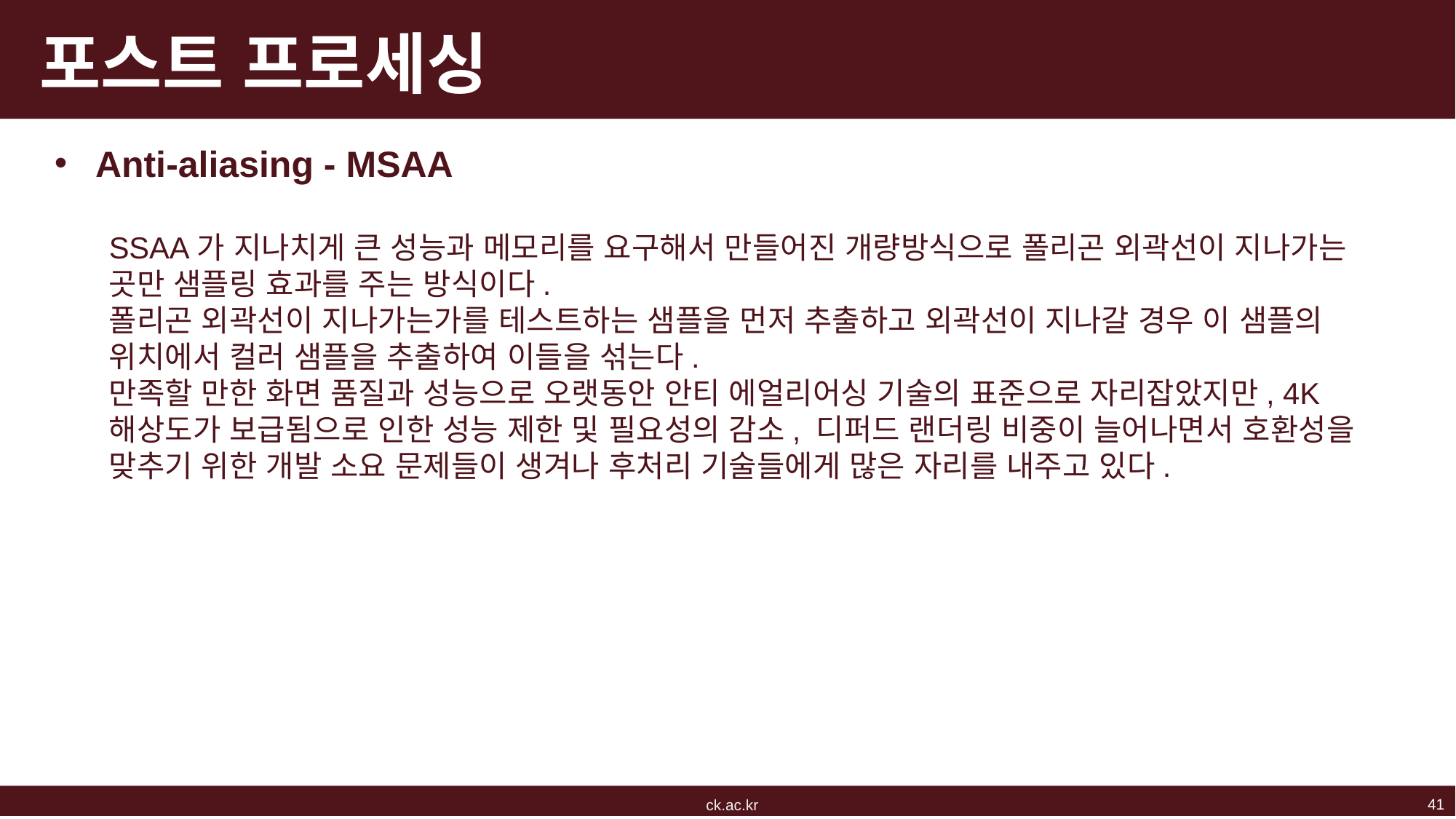

# 포스트 프로세싱
Anti-aliasing - MSAA

SSAA가 지나치게 큰 성능과 메모리를 요구해서 만들어진 개량방식으로 폴리곤 외곽선이 지나가는 곳만 샘플링 효과를 주는 방식이다.
폴리곤 외곽선이 지나가는가를 테스트하는 샘플을 먼저 추출하고 외곽선이 지나갈 경우 이 샘플의 위치에서 컬러 샘플을 추출하여 이들을 섞는다.
만족할 만한 화면 품질과 성능으로 오랫동안 안티 에얼리어싱 기술의 표준으로 자리잡았지만, 4K 해상도가 보급됨으로 인한 성능 제한 및 필요성의 감소, 디퍼드 랜더링 비중이 늘어나면서 호환성을 맞추기 위한 개발 소요 문제들이 생겨나 후처리 기술들에게 많은 자리를 내주고 있다.
41
ck.ac.kr